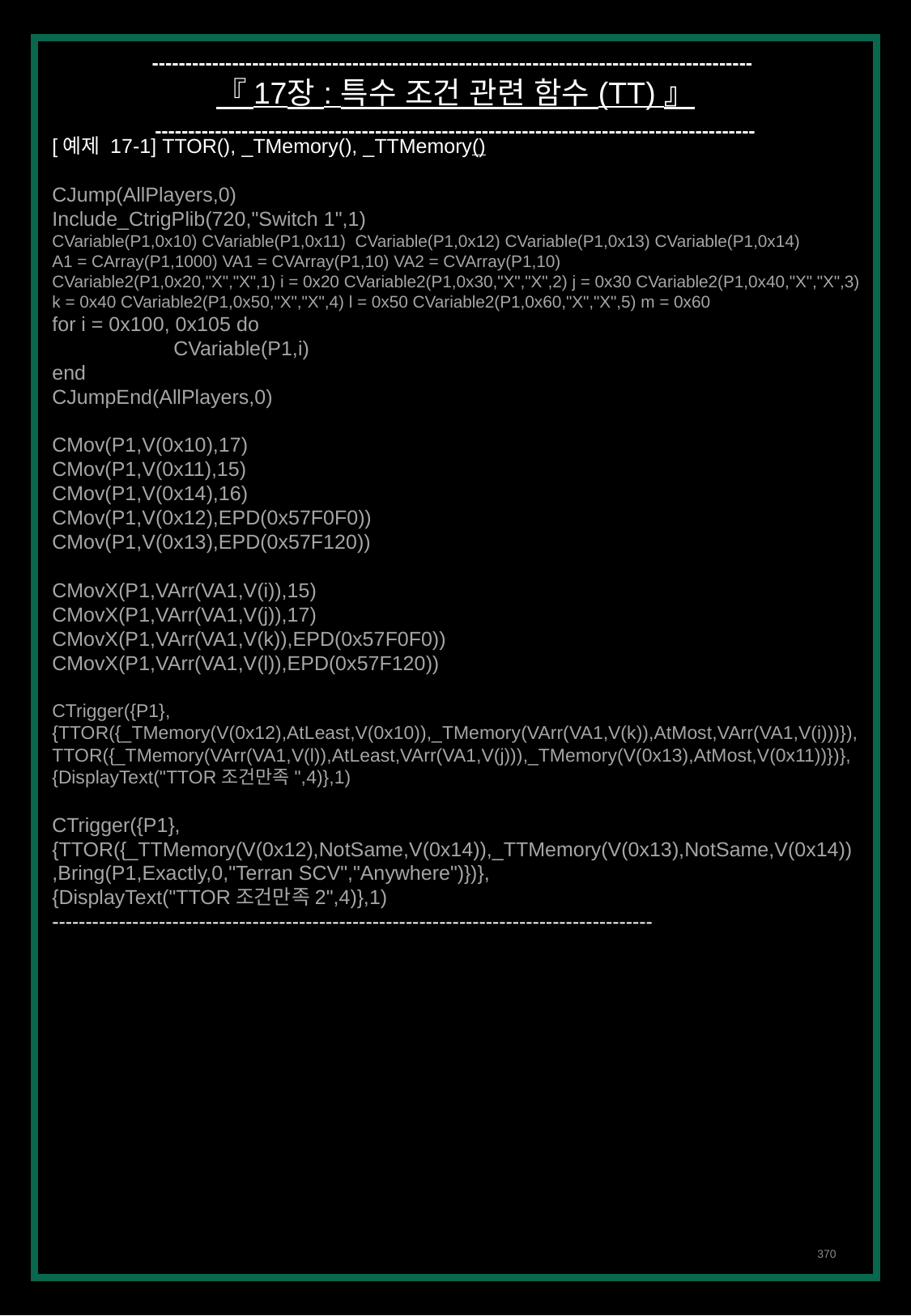

------------------------------------------------------------------------------------------
『 17장 : 특수 조건 관련 함수 (TT) 』
------------------------------------------------------------------------------------------
[예제 17-1] TTOR(), _TMemory(), _TTMemory()

CJump(AllPlayers,0)
Include_CtrigPlib(720,"Switch 1",1)
CVariable(P1,0x10) CVariable(P1,0x11)  CVariable(P1,0x12) CVariable(P1,0x13) CVariable(P1,0x14)
A1 = CArray(P1,1000) VA1 = CVArray(P1,10) VA2 = CVArray(P1,10)
CVariable2(P1,0x20,"X","X",1) i = 0x20 CVariable2(P1,0x30,"X","X",2) j = 0x30 CVariable2(P1,0x40,"X","X",3)
k = 0x40 CVariable2(P1,0x50,"X","X",4) l = 0x50 CVariable2(P1,0x60,"X","X",5) m = 0x60
for i = 0x100, 0x105 do
	CVariable(P1,i)
end
CJumpEnd(AllPlayers,0)

CMov(P1,V(0x10),17)
CMov(P1,V(0x11),15)
CMov(P1,V(0x14),16)
CMov(P1,V(0x12),EPD(0x57F0F0))
CMov(P1,V(0x13),EPD(0x57F120))

CMovX(P1,VArr(VA1,V(i)),15)
CMovX(P1,VArr(VA1,V(j)),17)
CMovX(P1,VArr(VA1,V(k)),EPD(0x57F0F0))
CMovX(P1,VArr(VA1,V(l)),EPD(0x57F120))

CTrigger({P1},
{TTOR({_TMemory(V(0x12),AtLeast,V(0x10)),_TMemory(VArr(VA1,V(k)),AtMost,VArr(VA1,V(i)))}),
TTOR({_TMemory(VArr(VA1,V(l)),AtLeast,VArr(VA1,V(j))),_TMemory(V(0x13),AtMost,V(0x11))})},
{DisplayText("TTOR조건만족",4)},1)

CTrigger({P1},
{TTOR({_TTMemory(V(0x12),NotSame,V(0x14)),_TTMemory(V(0x13),NotSame,V(0x14))
,Bring(P1,Exactly,0,"Terran SCV","Anywhere")})},
{DisplayText("TTOR조건만족2",4)},1)
------------------------------------------------------------------------------------------
370